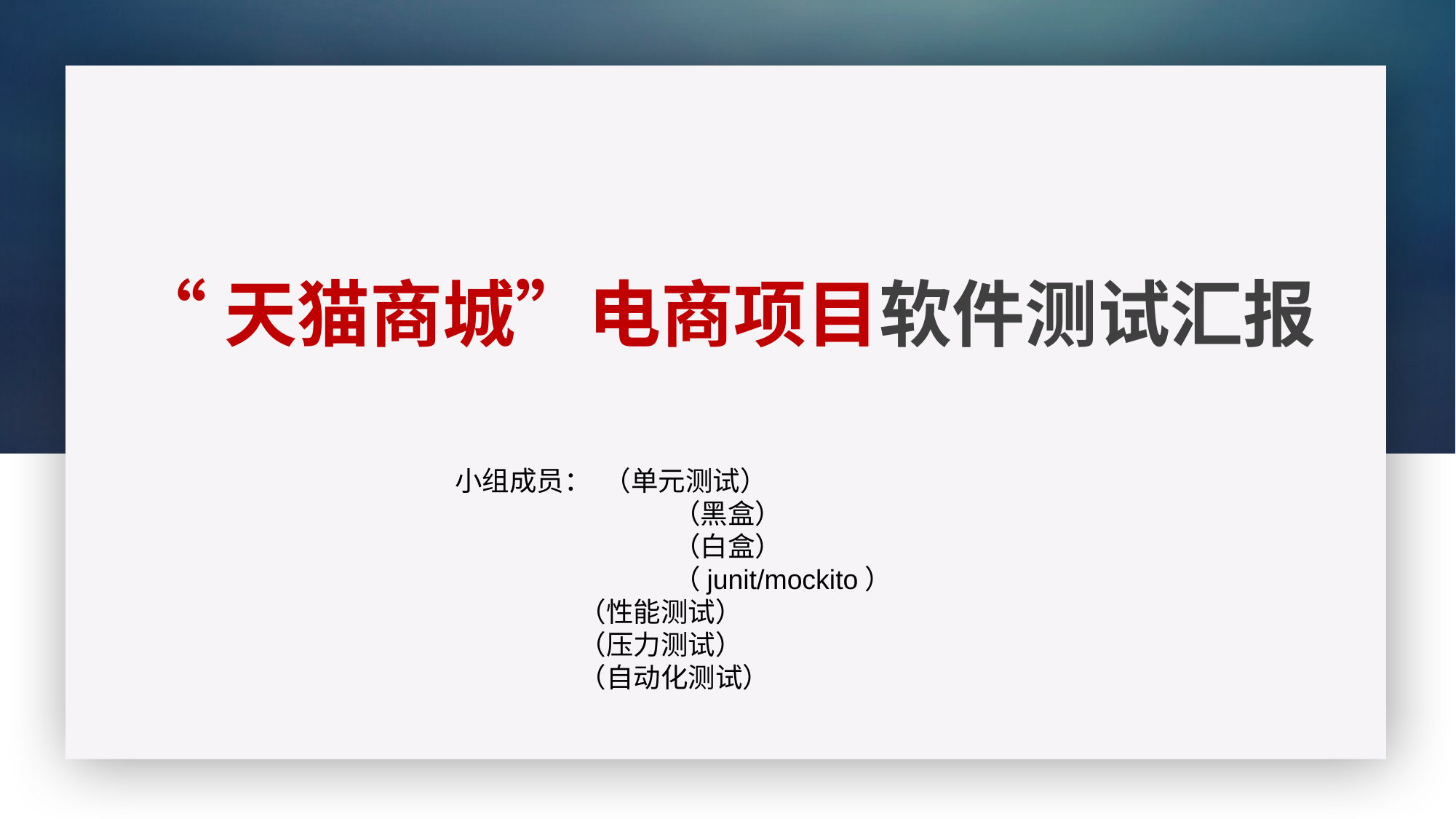

“天猫商城”电商项目软件测试汇报
小组成员：  （单元测试）
		（黑盒）
		（白盒）
		（junit/mockito）
                   （性能测试）
                   （压力测试）
                   （自动化测试）